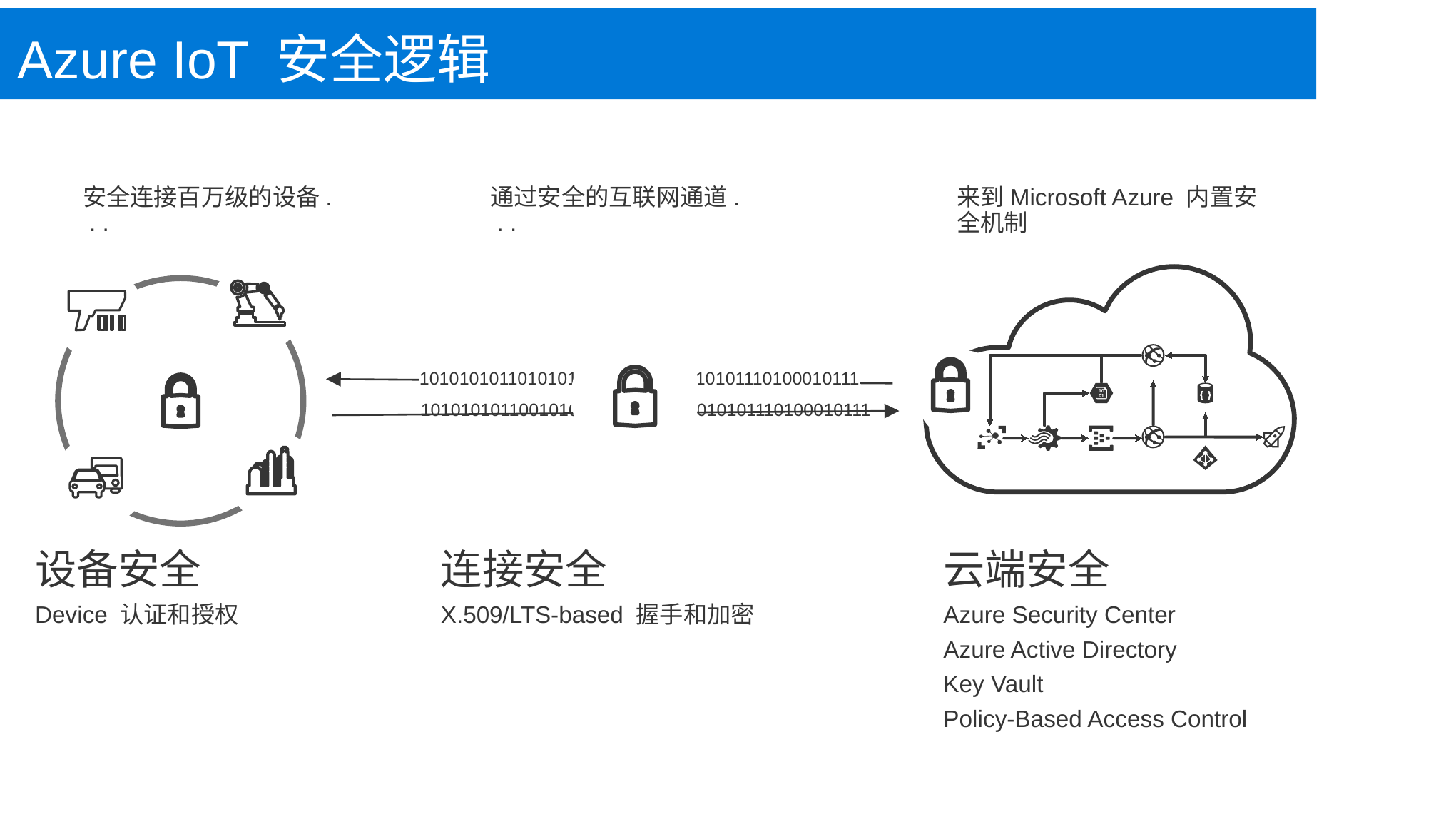

Azure IoT 安全逻辑
安全连接百万级的设备. . .
通过安全的互联网通道. . .
来到Microsoft Azure 内置安全机制

101010101101010110100010101010101110100010111
1010101011001010110100010101010101110100010111
设备安全
Device 认证和授权
连接安全
X.509/LTS-based 握手和加密
云端安全
Azure Security Center
Azure Active Directory
Key Vault
Policy-Based Access Control